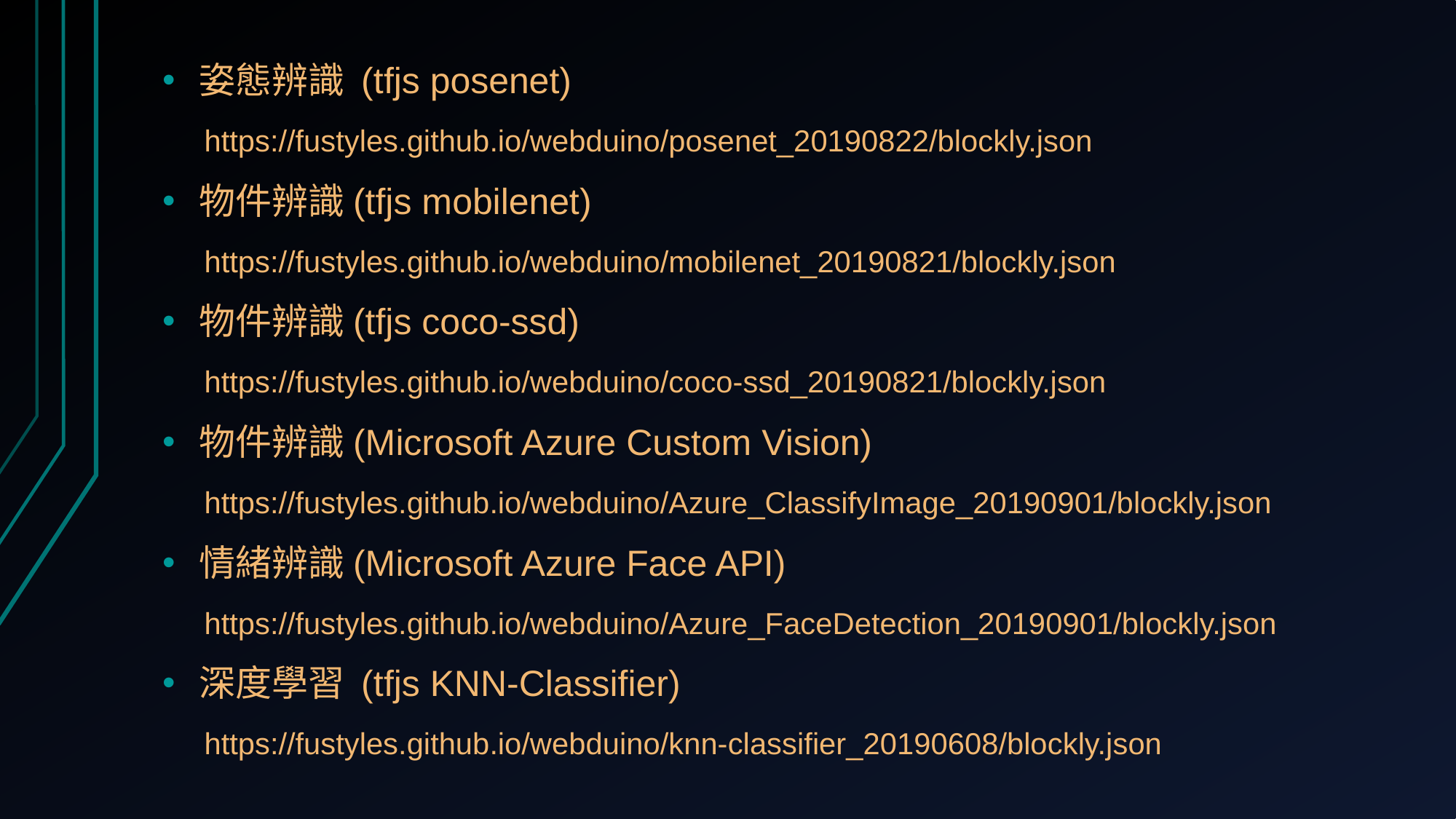

姿態辨識 (tfjs posenet)
     https://fustyles.github.io/webduino/posenet_20190822/blockly.json
物件辨識(tfjs mobilenet)
     https://fustyles.github.io/webduino/mobilenet_20190821/blockly.json
物件辨識(tfjs coco-ssd)
     https://fustyles.github.io/webduino/coco-ssd_20190821/blockly.json
物件辨識(Microsoft Azure Custom Vision)
     https://fustyles.github.io/webduino/Azure_ClassifyImage_20190901/blockly.json
情緒辨識(Microsoft Azure Face API)
     https://fustyles.github.io/webduino/Azure_FaceDetection_20190901/blockly.json
深度學習 (tfjs KNN-Classifier)
     https://fustyles.github.io/webduino/knn-classifier_20190608/blockly.json